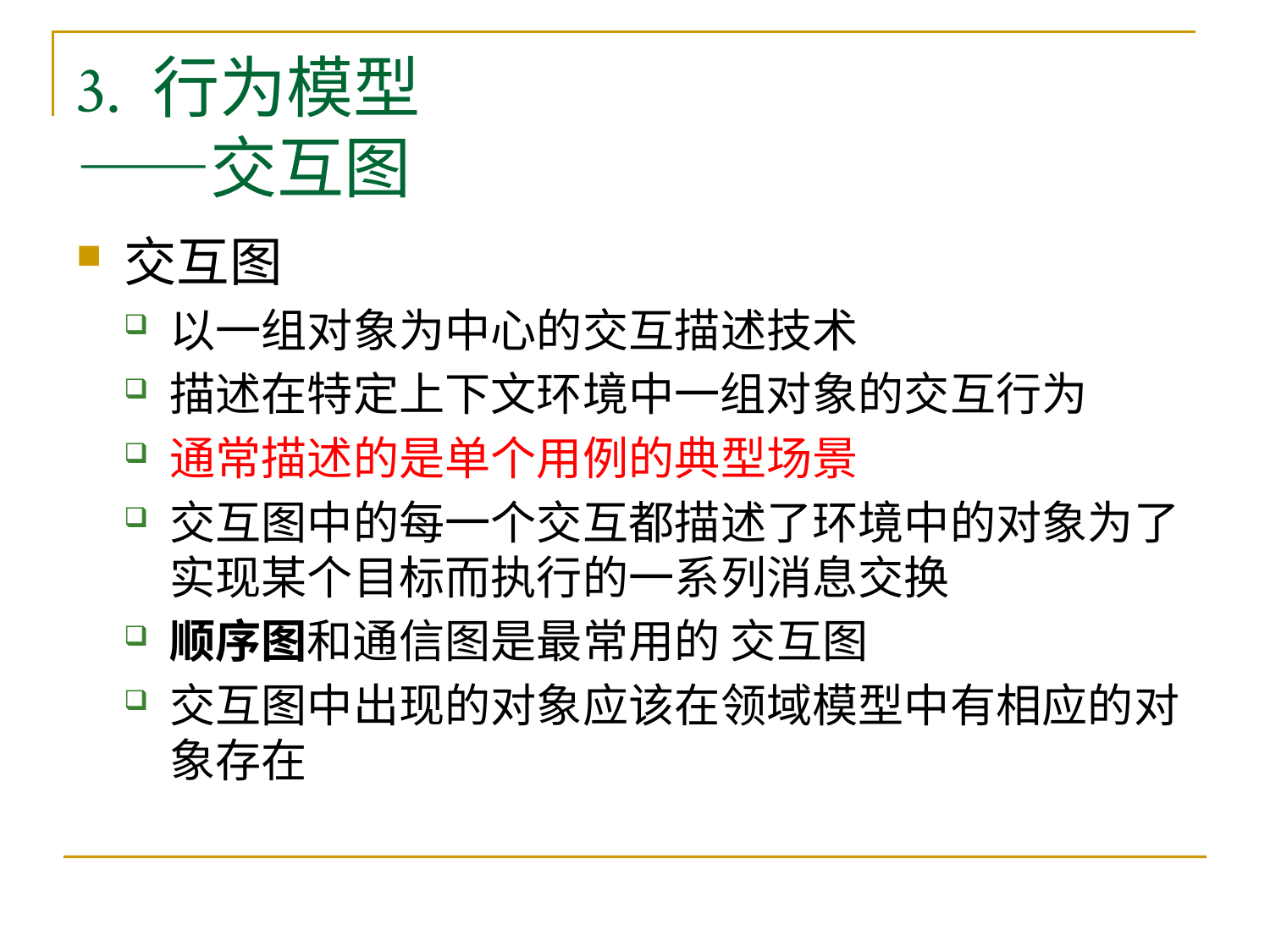

# 3. 行为模型 ——交互图
交互图
以一组对象为中心的交互描述技术
描述在特定上下文环境中一组对象的交互行为
通常描述的是单个用例的典型场景
交互图中的每一个交互都描述了环境中的对象为了实现某个目标而执行的一系列消息交换
顺序图和通信图是最常用的 交互图
交互图中出现的对象应该在领域模型中有相应的对象存在